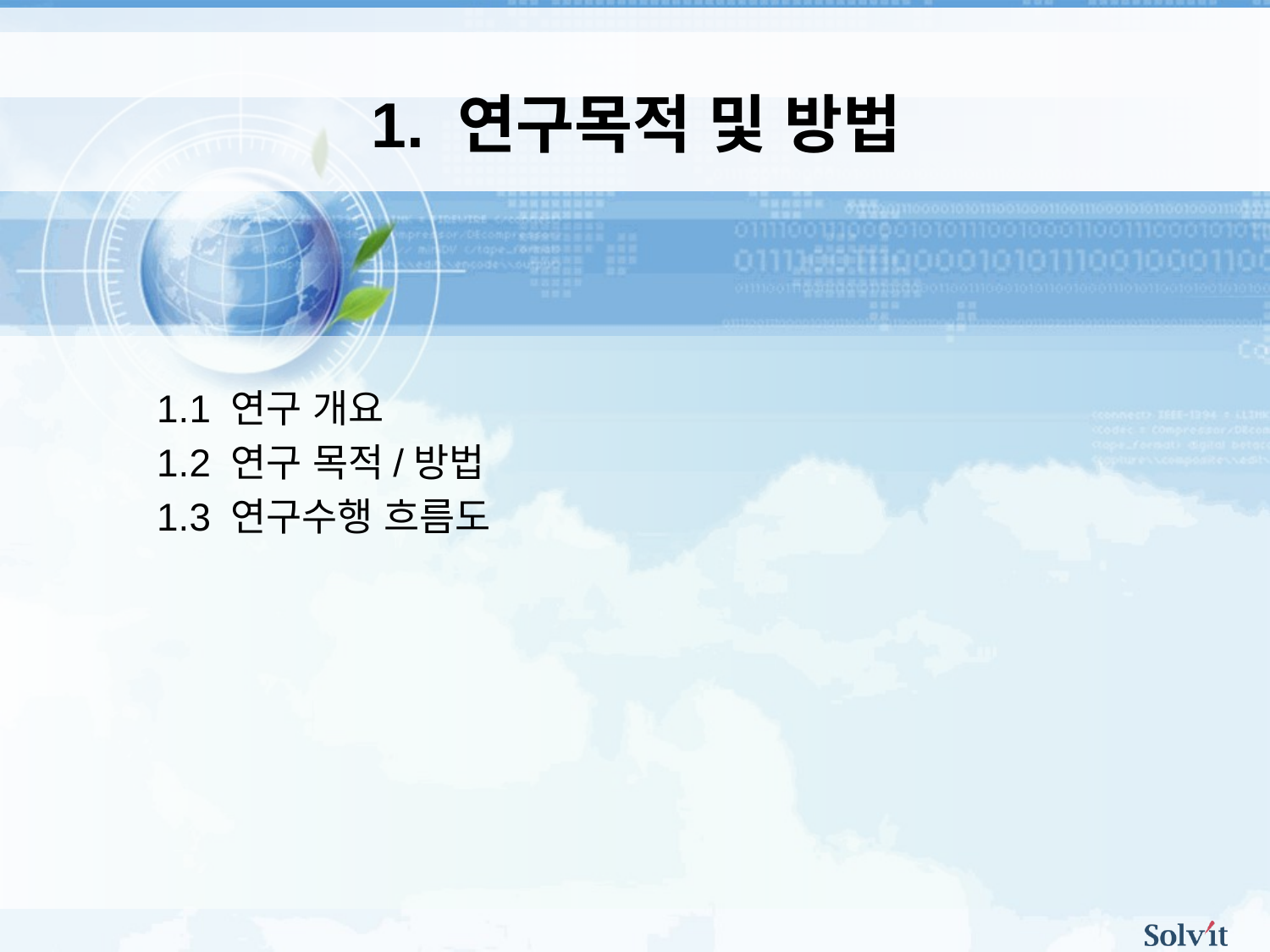

1. 연구목적 및 방법
1.1 연구 개요
1.2 연구 목적/방법
1.3 연구수행 흐름도